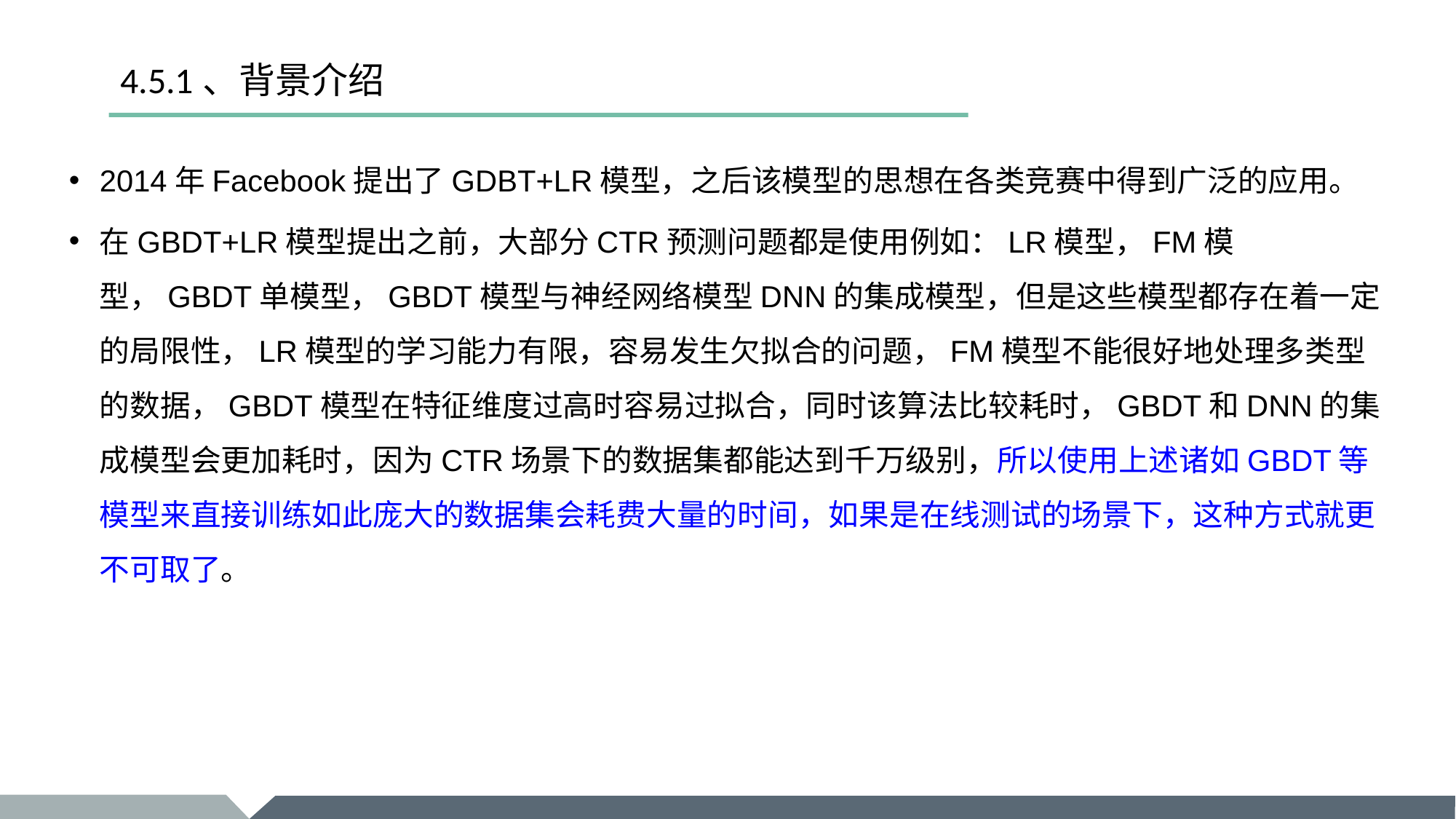

# 4.5.1、背景介绍
2014年Facebook提出了GDBT+LR模型，之后该模型的思想在各类竞赛中得到广泛的应用。
在GBDT+LR模型提出之前，大部分CTR预测问题都是使用例如：LR模型，FM模型，GBDT单模型，GBDT模型与神经网络模型DNN的集成模型，但是这些模型都存在着一定的局限性，LR模型的学习能力有限，容易发生欠拟合的问题，FM模型不能很好地处理多类型的数据，GBDT模型在特征维度过高时容易过拟合，同时该算法比较耗时，GBDT和DNN的集成模型会更加耗时，因为CTR场景下的数据集都能达到千万级别，所以使用上述诸如GBDT等模型来直接训练如此庞大的数据集会耗费大量的时间，如果是在线测试的场景下，这种方式就更不可取了。